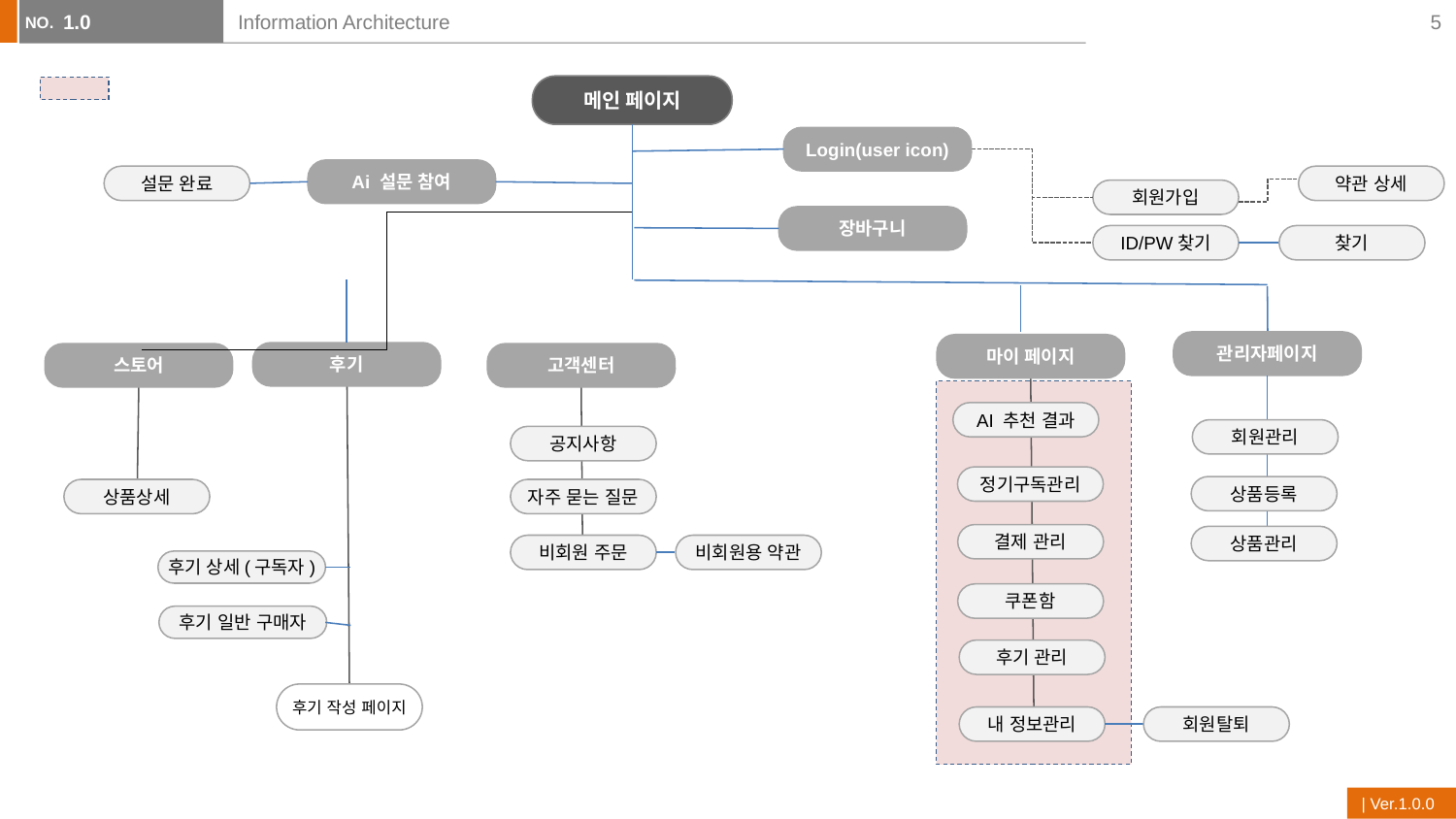

5
1.0
# Information Architecture
메인 페이지

Login(user icon)
Ai 설문 참여
설문 완료
약관 상세
회원가입
장바구니
ID/PW찾기
찾기
관리자페이지
마이 페이지
후기
스토어
고객센터

AI 추천 결과
회원관리
공지사항
정기구독관리
상품등록
상품상세
자주 묻는 질문
결제 관리
상품관리
비회원 주문
비회원용 약관
후기 상세(구독자)
쿠폰함
후기 일반 구매자
후기 관리
후기 작성 페이지
내 정보관리
회원탈퇴